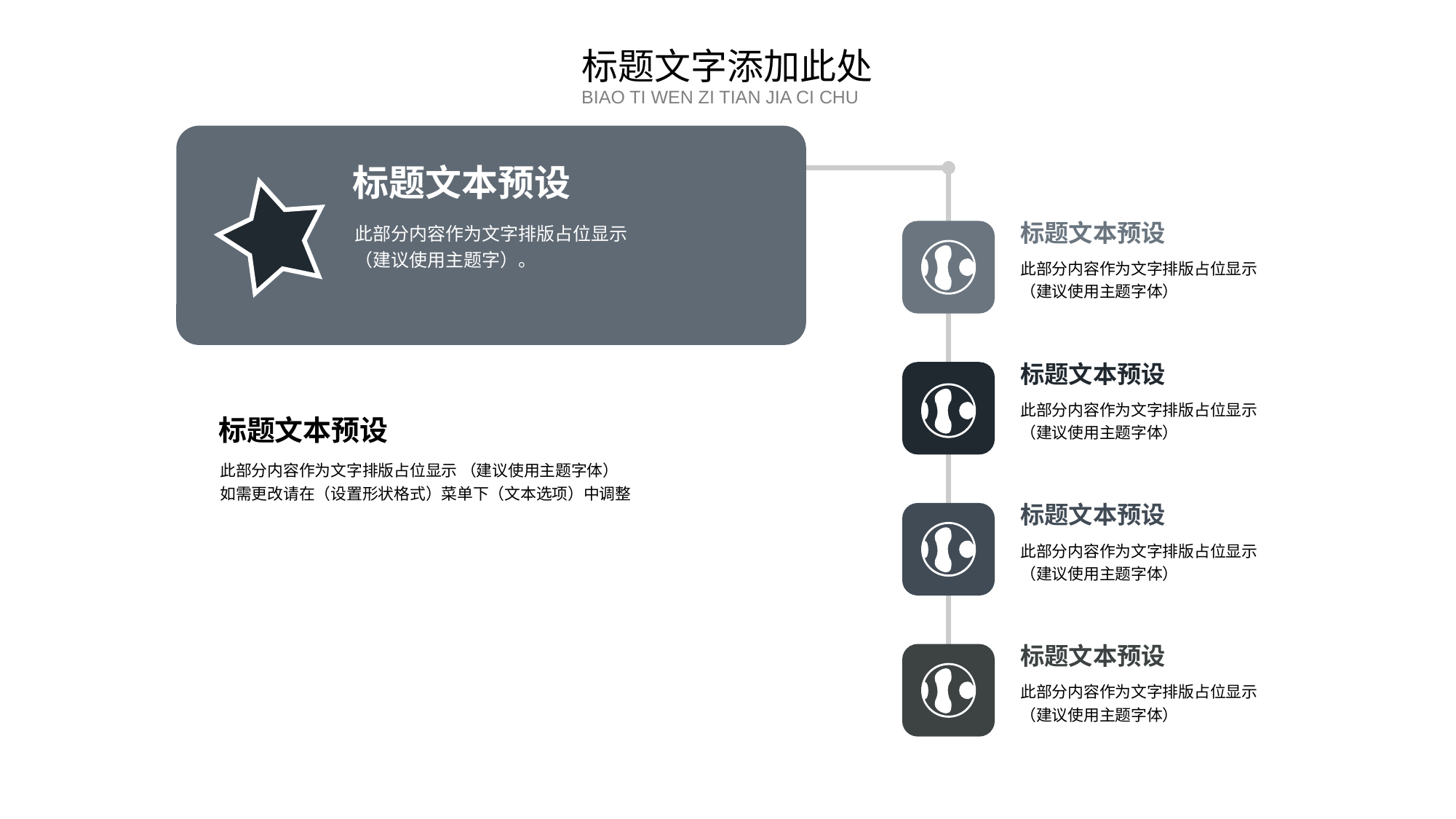

标题文字添加此处
BIAO TI WEN ZI TIAN JIA CI CHU
此部分内容作为文字排版占位显示
（建议使用主题字）。
标题文本预设

标题文本预设
此部分内容作为文字排版占位显示
（建议使用主题字体）

标题文本预设
此部分内容作为文字排版占位显示
（建议使用主题字体）

标题文本预设
此部分内容作为文字排版占位显示
（建议使用主题字体）

标题文本预设
此部分内容作为文字排版占位显示
（建议使用主题字体）

标题文本预设
此部分内容作为文字排版占位显示 （建议使用主题字体）
如需更改请在（设置形状格式）菜单下（文本选项）中调整